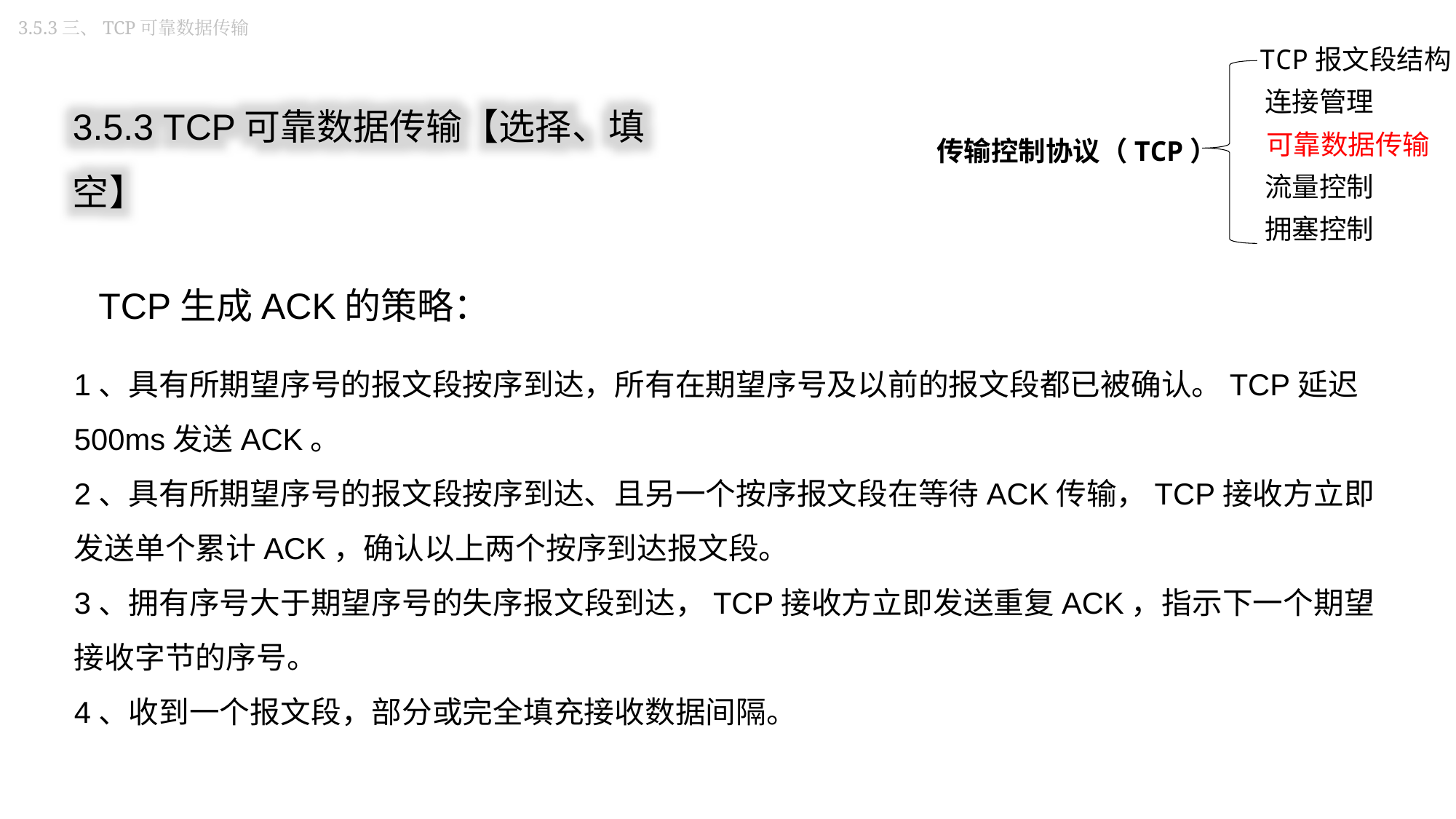

3.5.3三、TCP可靠数据传输
TCP报文段结构

连接管理
传输控制协议（TCP）
可靠数据传输
流量控制
拥塞控制
3.5.3 TCP可靠数据传输【选择、填空】
TCP生成ACK的策略：
1、具有所期望序号的报文段按序到达，所有在期望序号及以前的报文段都已被确认。TCP延迟500ms发送ACK。
2、具有所期望序号的报文段按序到达、且另一个按序报文段在等待ACK传输，TCP接收方立即发送单个累计ACK，确认以上两个按序到达报文段。
3、拥有序号大于期望序号的失序报文段到达，TCP接收方立即发送重复ACK，指示下一个期望接收字节的序号。
4、收到一个报文段，部分或完全填充接收数据间隔。